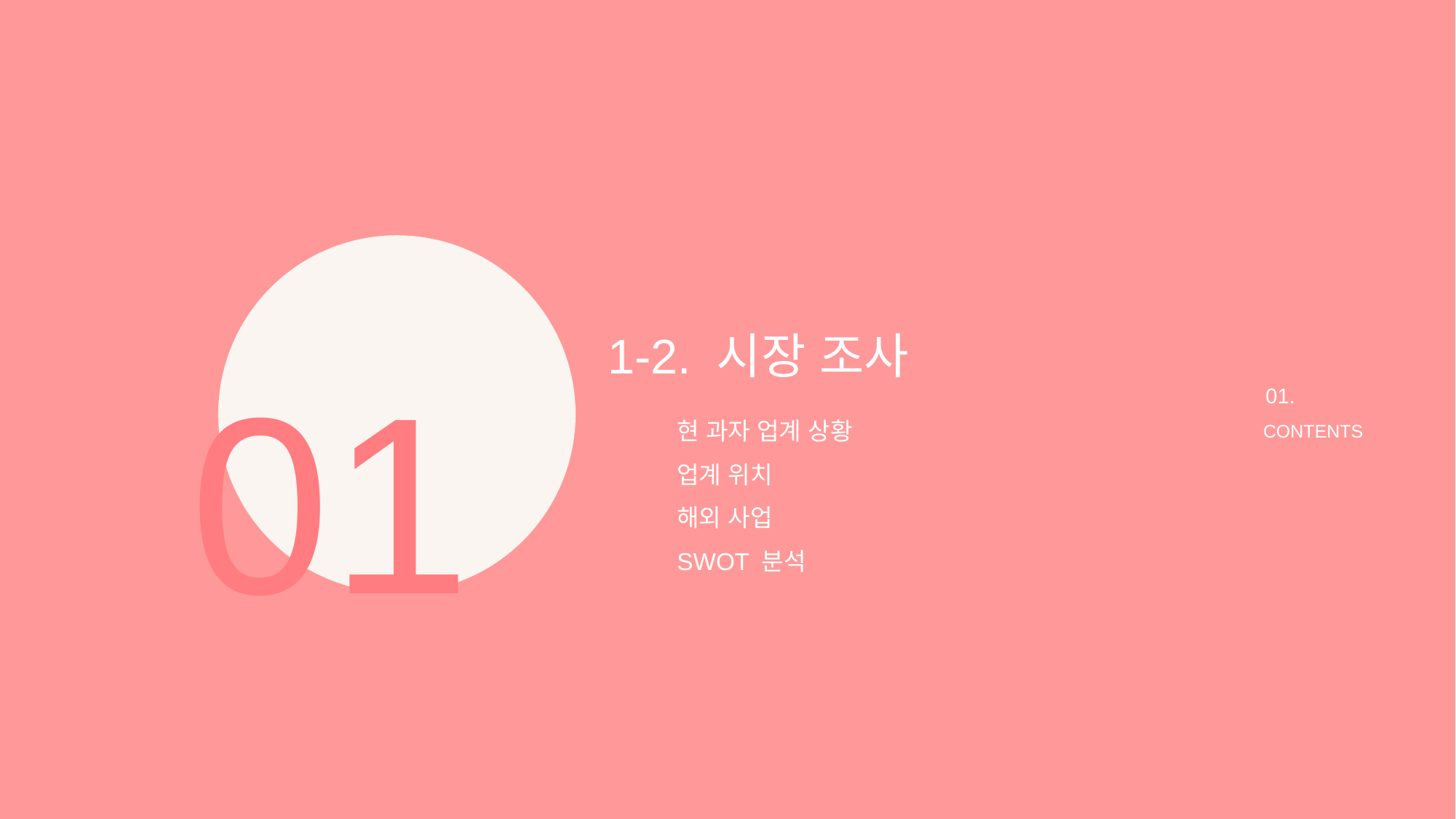

1-2. 시장 조사
01
01.
CONTENTS
현 과자 업계 상황
업계 위치
해외 사업
SWOT 분석